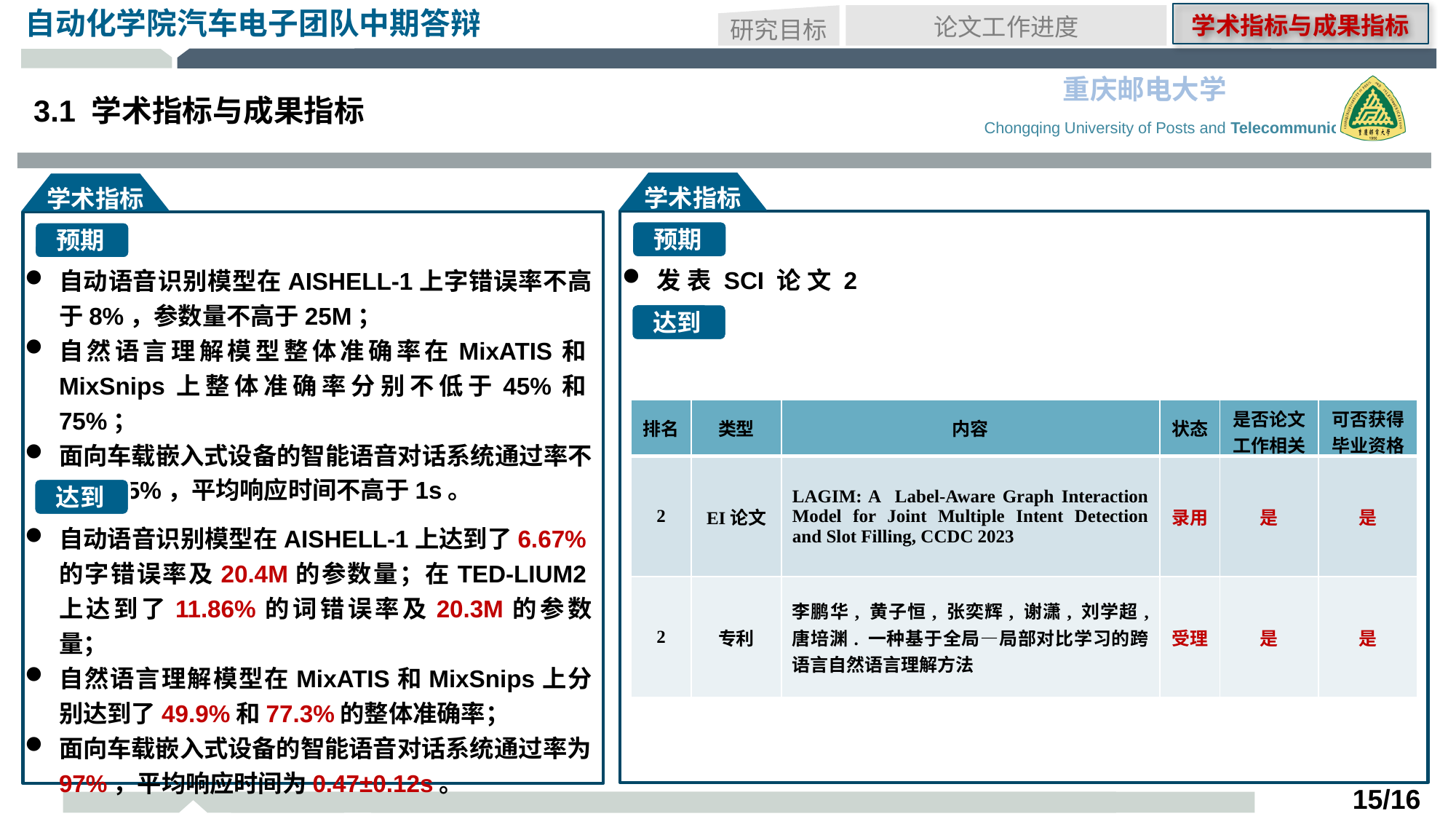

学术指标与成果指标
研究目标

论文工作进度
3.1 学术指标与成果指标

学术指标

学术指标

预期

预期

发表SCI论文2篇。
自动语音识别模型在AISHELL-1上字错误率不高于8%，参数量不高于25M；
自然语言理解模型整体准确率在MixATIS和MixSnips上整体准确率分别不低于45%和75%；
面向车载嵌入式设备的智能语音对话系统通过率不低于95%，平均响应时间不高于1s。
达到

| 排名 | 类型 | 内容 | 状态 | 是否论文 工作相关 | 可否获得 毕业资格 |
| --- | --- | --- | --- | --- | --- |
| 2 | EI论文 | LAGIM: A Label-Aware Graph Interaction Model for Joint Multiple Intent Detection and Slot Filling, CCDC 2023 | 录用 | 是 | 是 |
| 2 | 专利 | 李鹏华, 黄子恒, 张奕辉, 谢潇, 刘学超, 唐培渊. 一种基于全局—局部对比学习的跨语言自然语言理解方法 | 受理 | 是 | 是 |
达到

自动语音识别模型在AISHELL-1上达到了6.67%的字错误率及20.4M的参数量；在TED-LIUM2上达到了11.86%的词错误率及20.3M的参数量；
自然语言理解模型在MixATIS和MixSnips上分别达到了49.9%和77.3%的整体准确率；
面向车载嵌入式设备的智能语音对话系统通过率为97%，平均响应时间为0.47±0.12s。